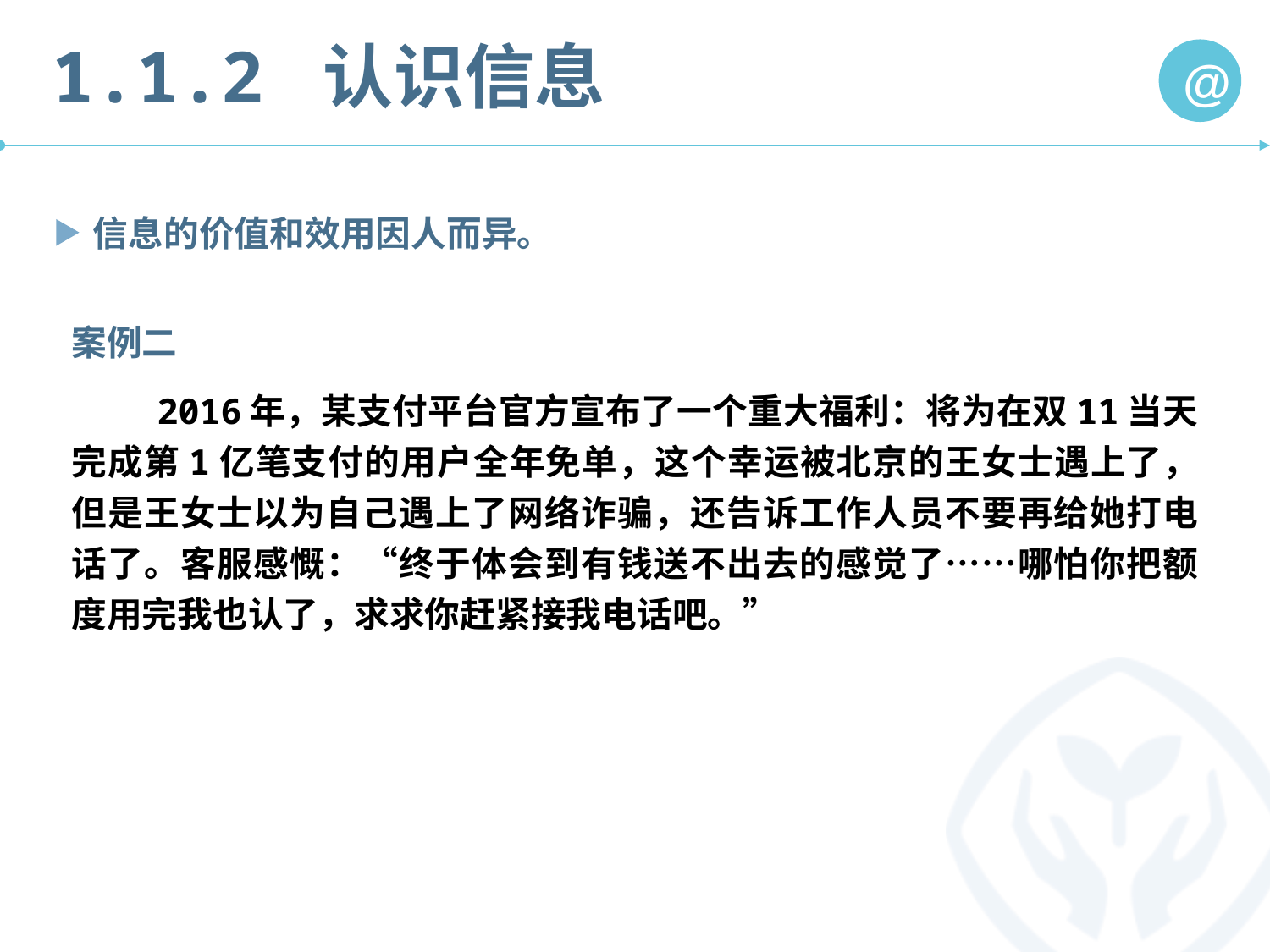

信息的价值和效用因人而异。

案例二
    2016年，某支付平台官方宣布了一个重大福利：将为在双11当天完成第1亿笔支付的用户全年免单，这个幸运被北京的王女士遇上了，但是王女士以为自己遇上了网络诈骗，还告诉工作人员不要再给她打电话了。客服感慨：“终于体会到有钱送不出去的感觉了……哪怕你把额度用完我也认了，求求你赶紧接我电话吧。”